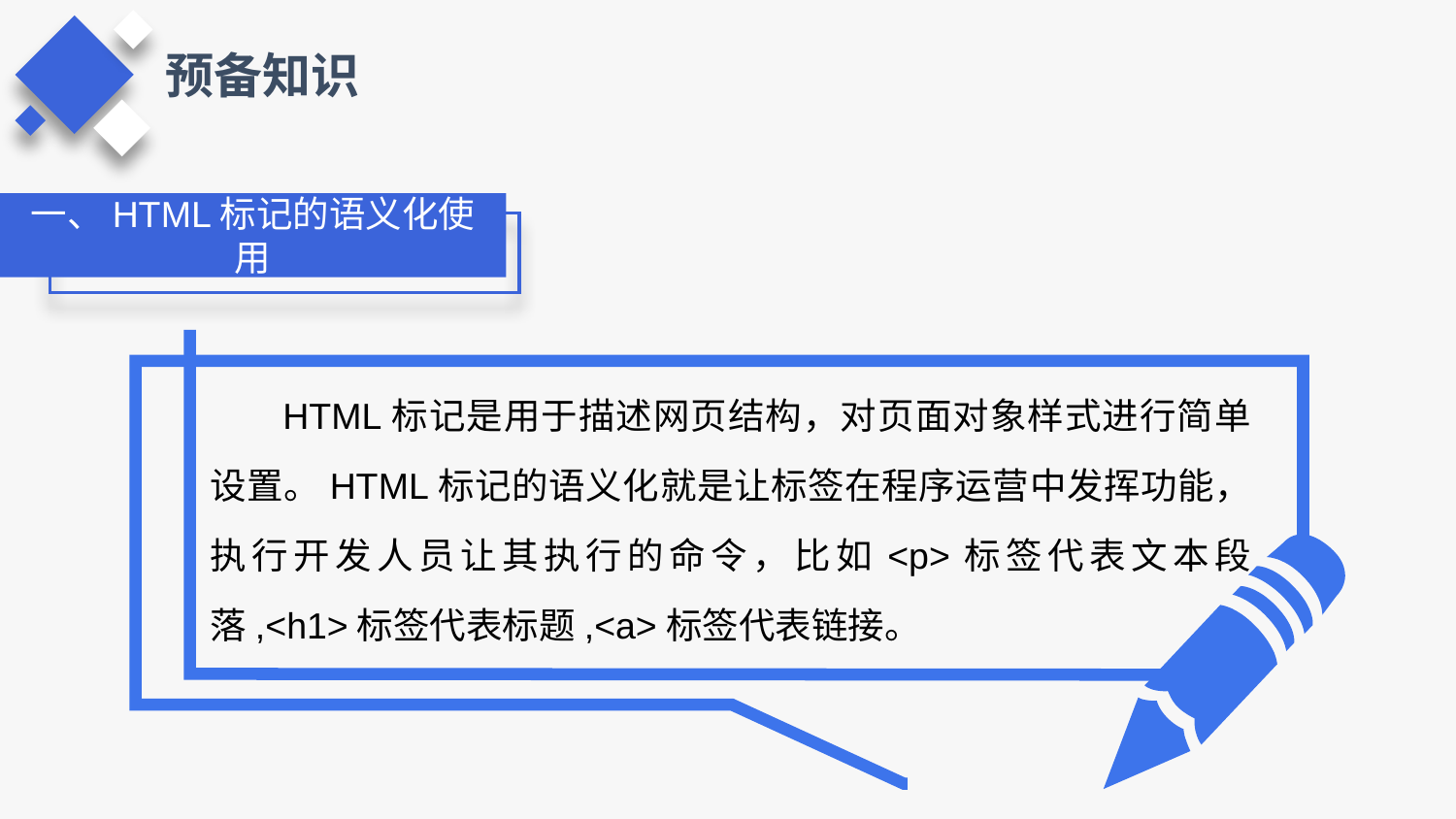

预备知识

一、HTML标记的语义化使用

HTML标记是用于描述网页结构，对页面对象样式进行简单设置。HTML标记的语义化就是让标签在程序运营中发挥功能，执行开发人员让其执行的命令，比如<p>标签代表文本段落,<h1>标签代表标题,<a>标签代表链接。